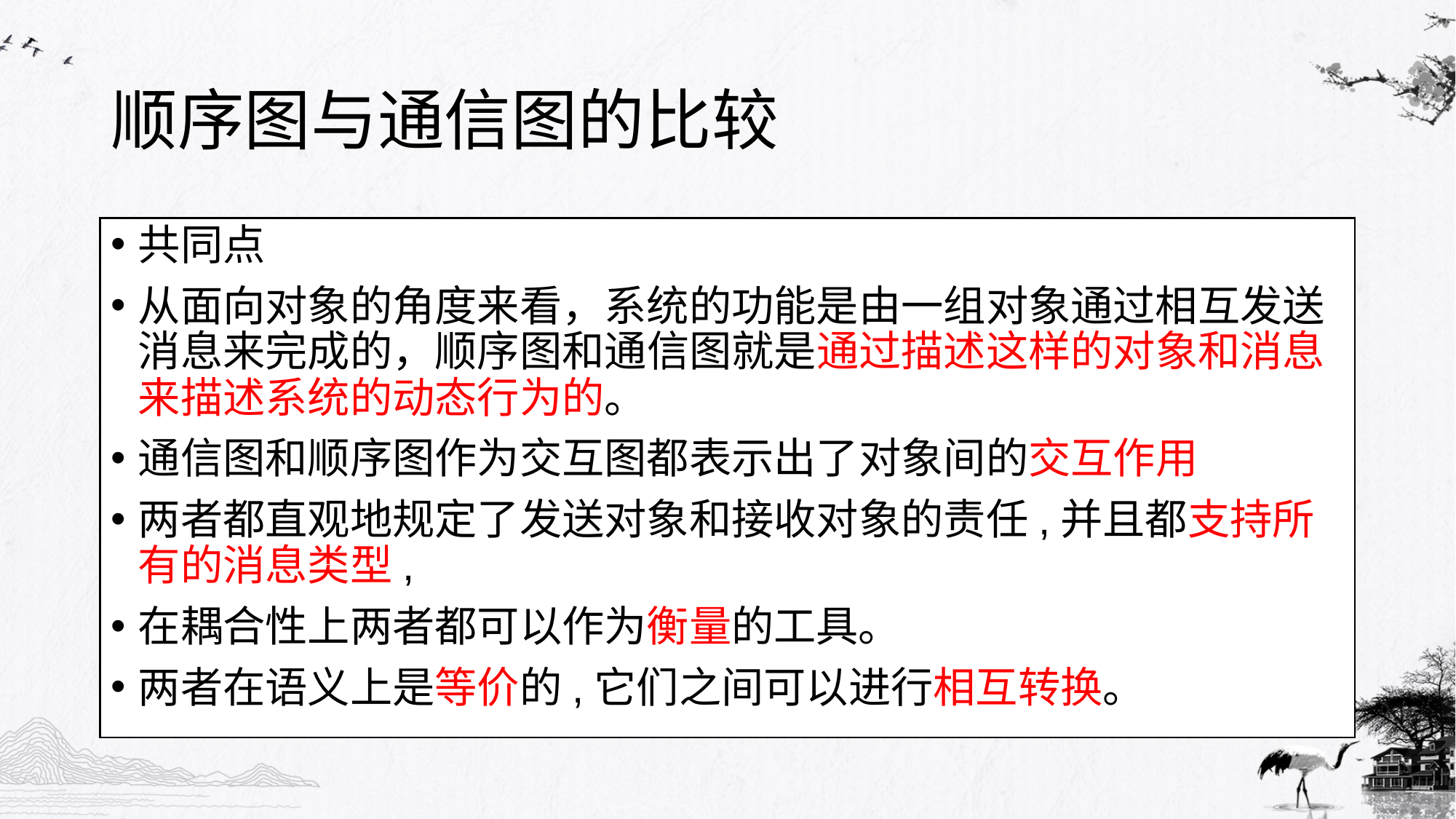

# 顺序图与通信图的比较
共同点
从面向对象的角度来看，系统的功能是由一组对象通过相互发送消息来完成的，顺序图和通信图就是通过描述这样的对象和消息来描述系统的动态行为的。
通信图和顺序图作为交互图都表示出了对象间的交互作用
两者都直观地规定了发送对象和接收对象的责任,并且都支持所有的消息类型,
在耦合性上两者都可以作为衡量的工具。
两者在语义上是等价的,它们之间可以进行相互转换。